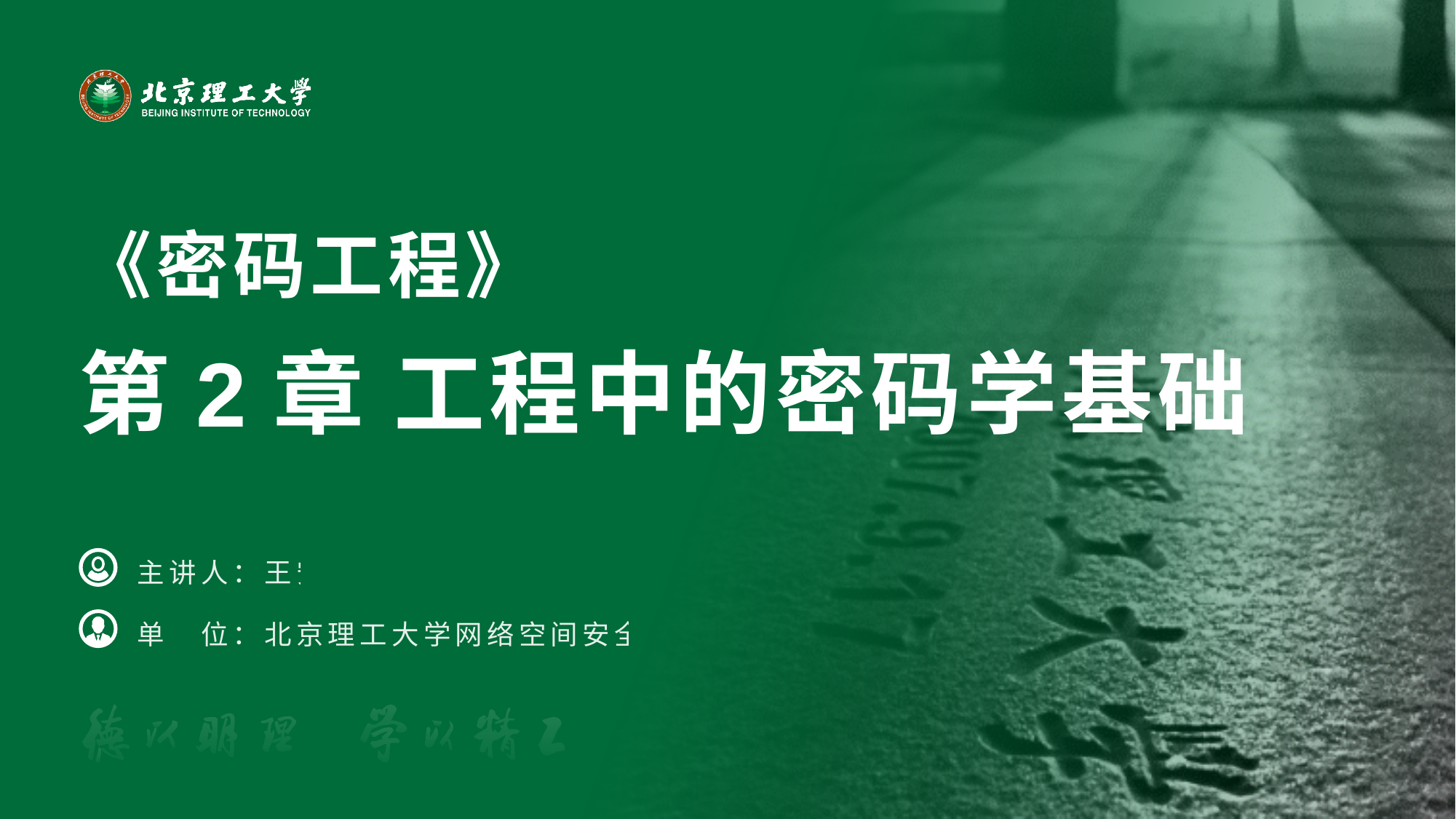

《密码工程》
第2章 工程中的密码学基础

主讲人：王安

单　位：北京理工大学网络空间安全学院